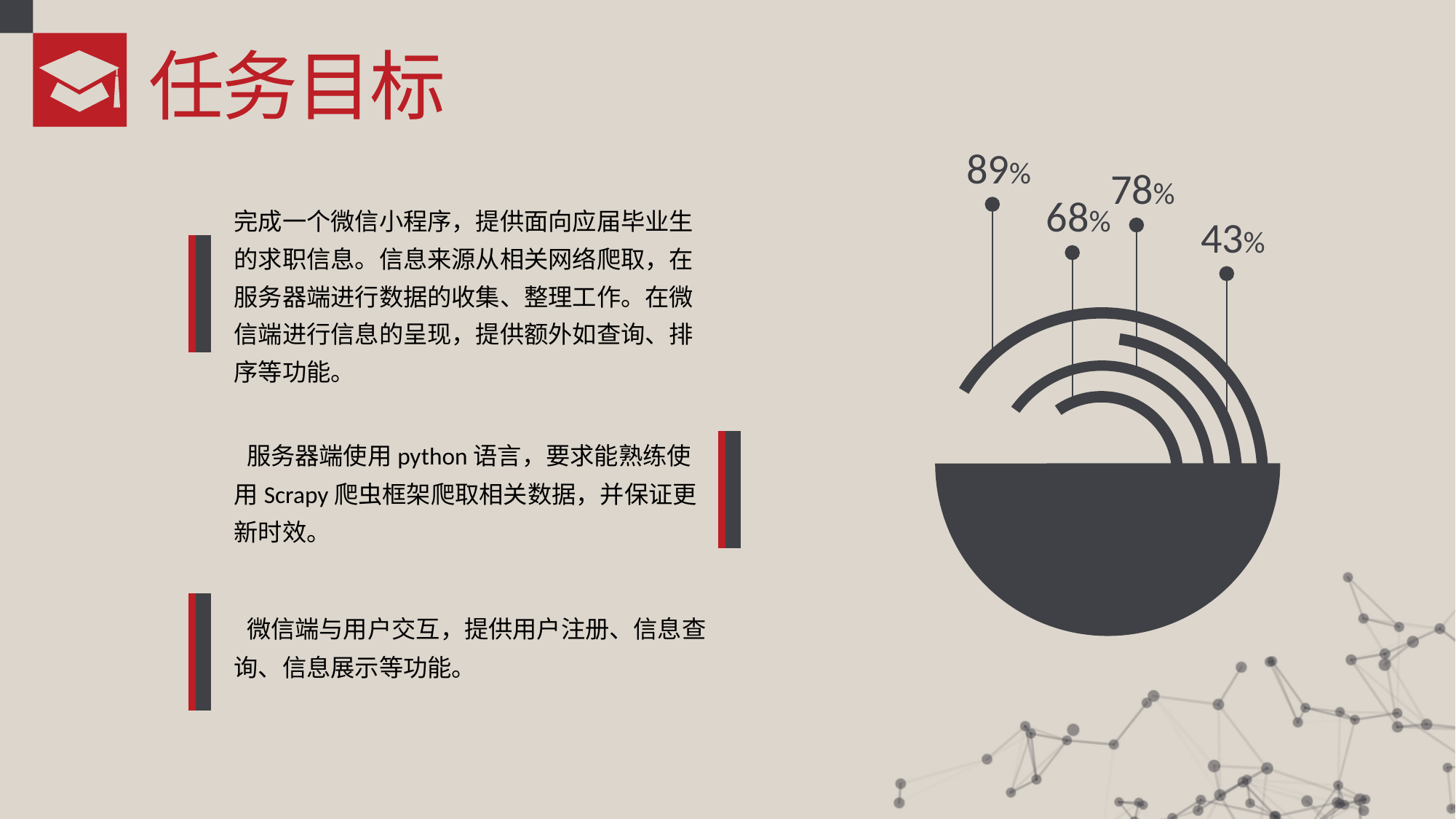

任务目标
89%
78%
68%
43%

完成一个微信小程序，提供面向应届毕业生的求职信息。信息来源从相关网络爬取，在服务器端进行数据的收集、整理工作。在微信端进行信息的呈现，提供额外如查询、排序等功能。
 服务器端使用python语言，要求能熟练使用Scrapy爬虫框架爬取相关数据，并保证更新时效。
 微信端与用户交互，提供用户注册、信息查询、信息展示等功能。